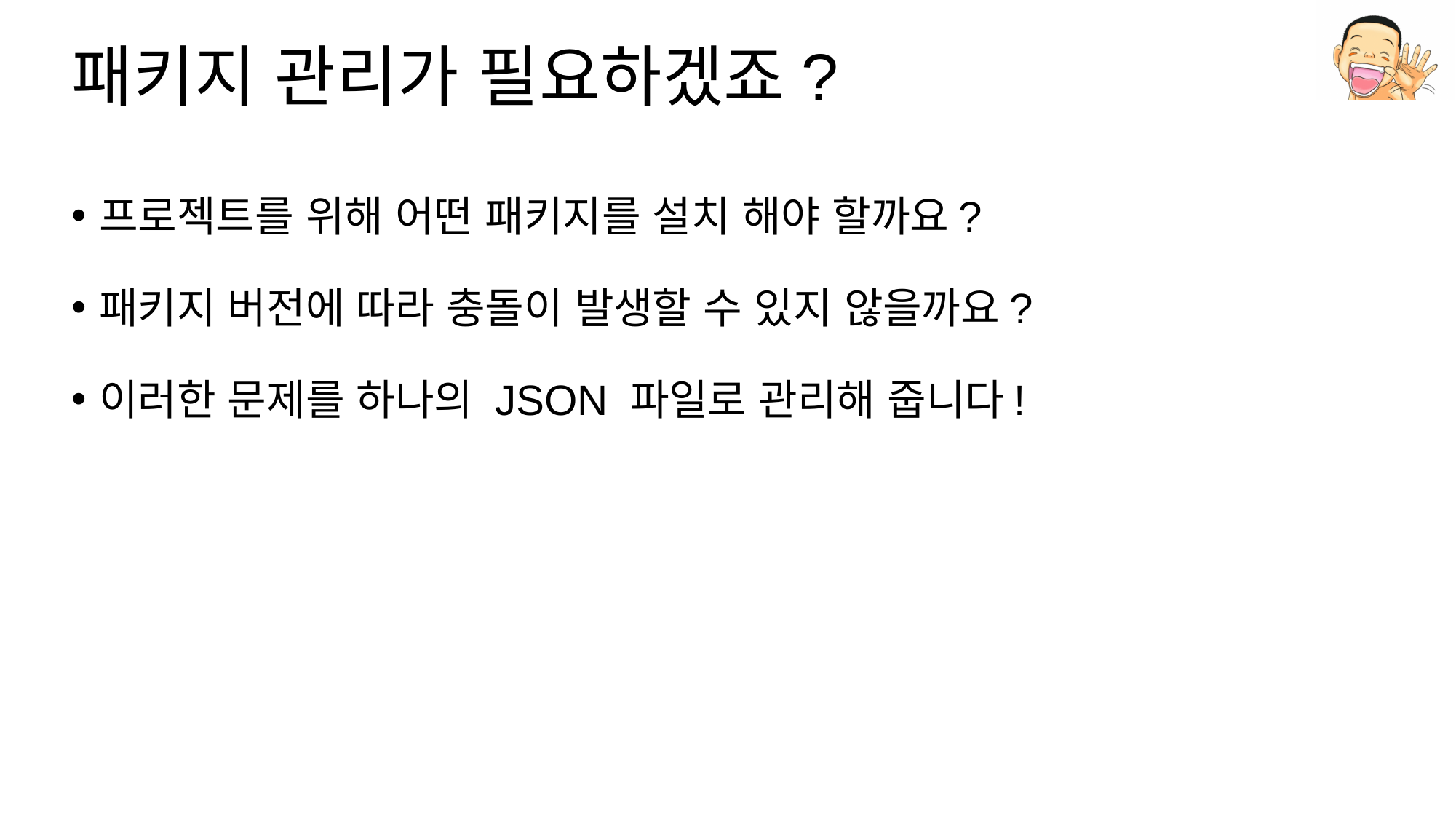

# 패키지 관리가 필요하겠죠?
프로젝트를 위해 어떤 패키지를 설치 해야 할까요?
패키지 버전에 따라 충돌이 발생할 수 있지 않을까요?
이러한 문제를 하나의 JSON 파일로 관리해 줍니다!